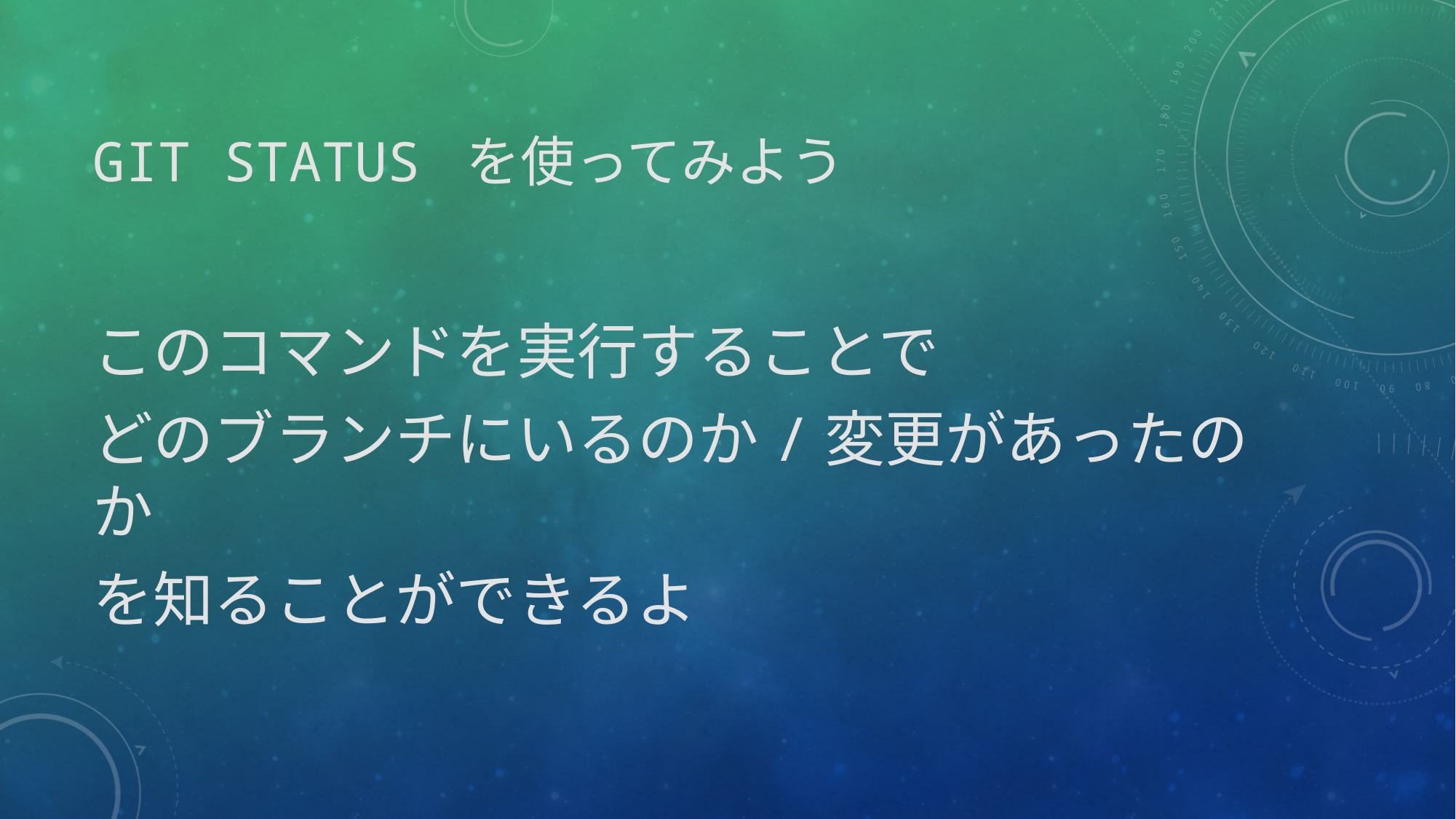

# git status を使ってみよう
このコマンドを実行することで
どのブランチにいるのか/変更があったのか
を知ることができるよ